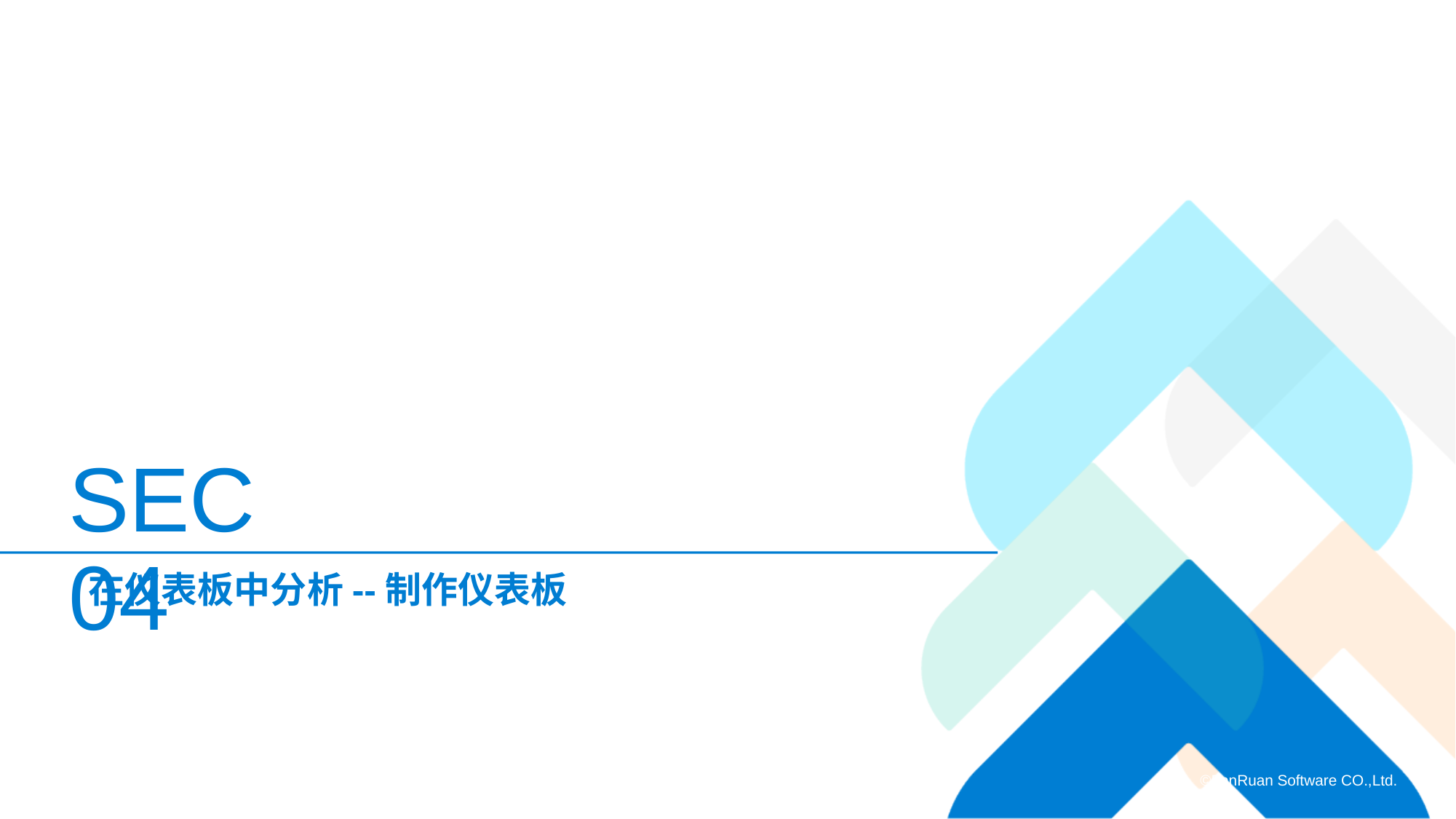

02
FineBI主页构成
SEC 04
在仪表板中分析--制作仪表板
帆软，让数据成为生产力！
©FanRuan Software CO.,Ltd.